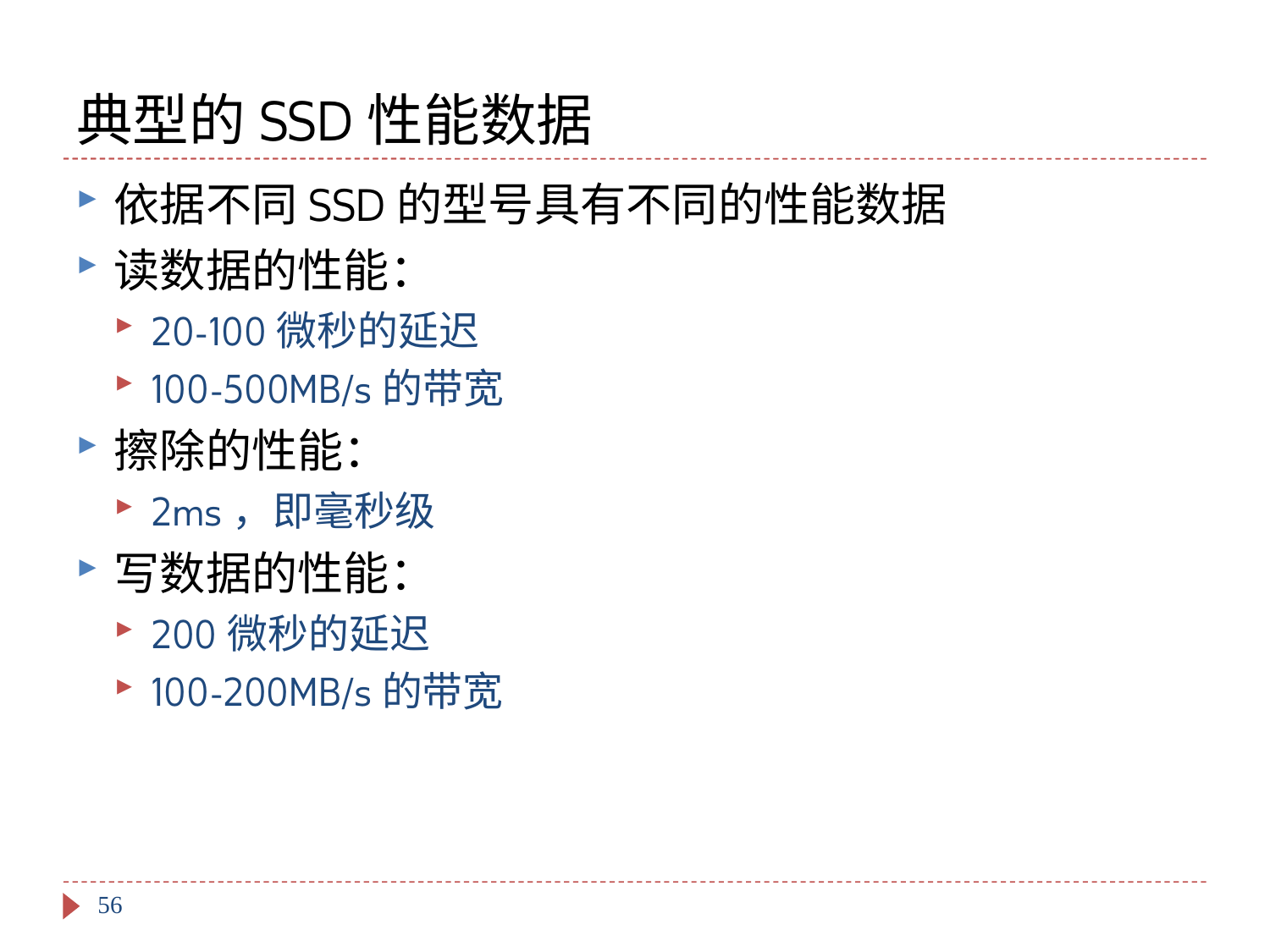

# 典型的SSD性能数据
依据不同SSD的型号具有不同的性能数据
读数据的性能：
20-100微秒的延迟
100-500MB/s的带宽
擦除的性能：
2ms，即毫秒级
写数据的性能：
200微秒的延迟
100-200MB/s的带宽
56